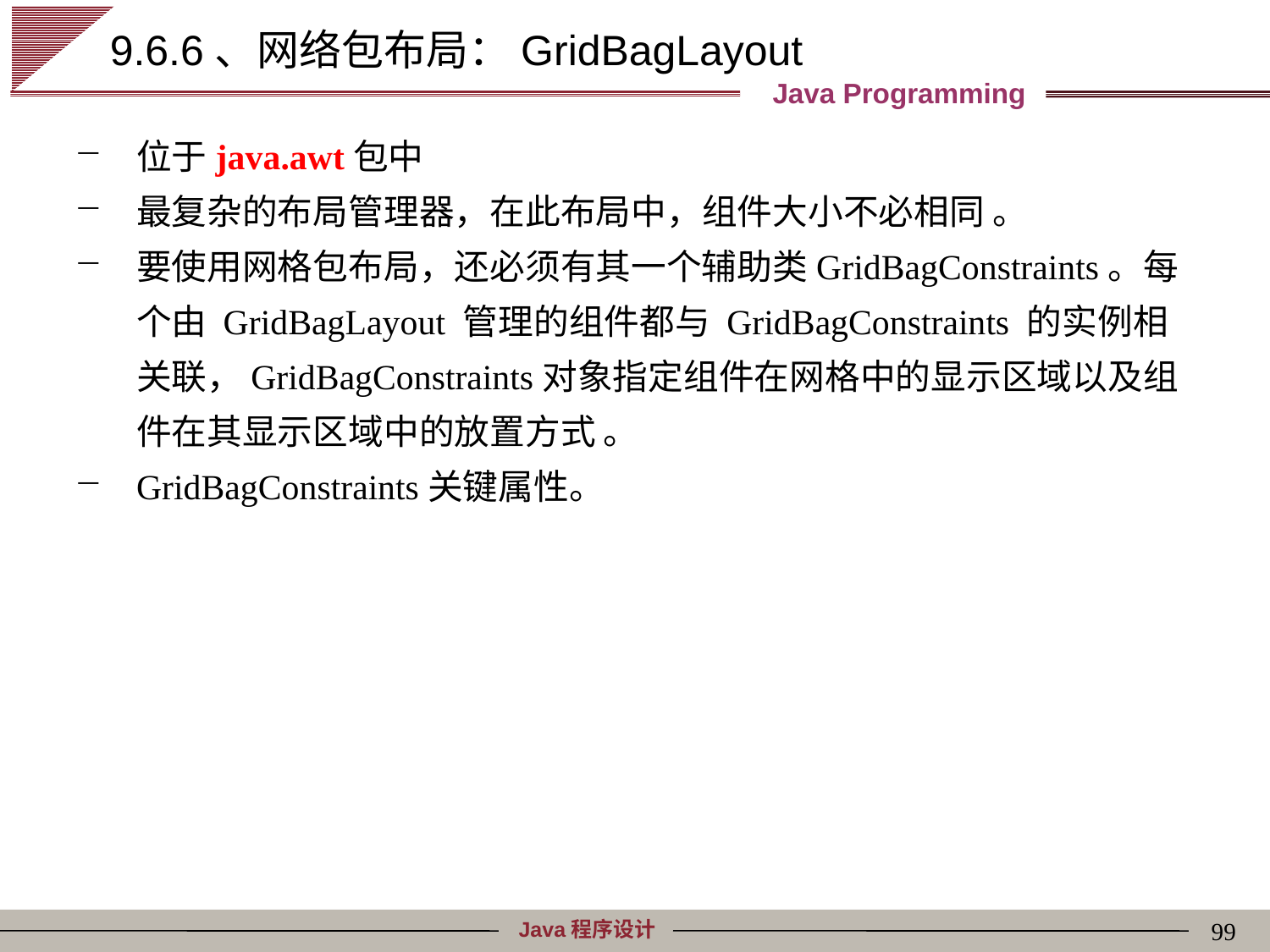

# 9.6.6、网络包布局：GridBagLayout
位于java.awt包中
最复杂的布局管理器，在此布局中，组件大小不必相同 。
要使用网格包布局，还必须有其一个辅助类GridBagConstraints。每个由 GridBagLayout 管理的组件都与 GridBagConstraints 的实例相关联，GridBagConstraints对象指定组件在网格中的显示区域以及组件在其显示区域中的放置方式 。
GridBagConstraints关键属性。